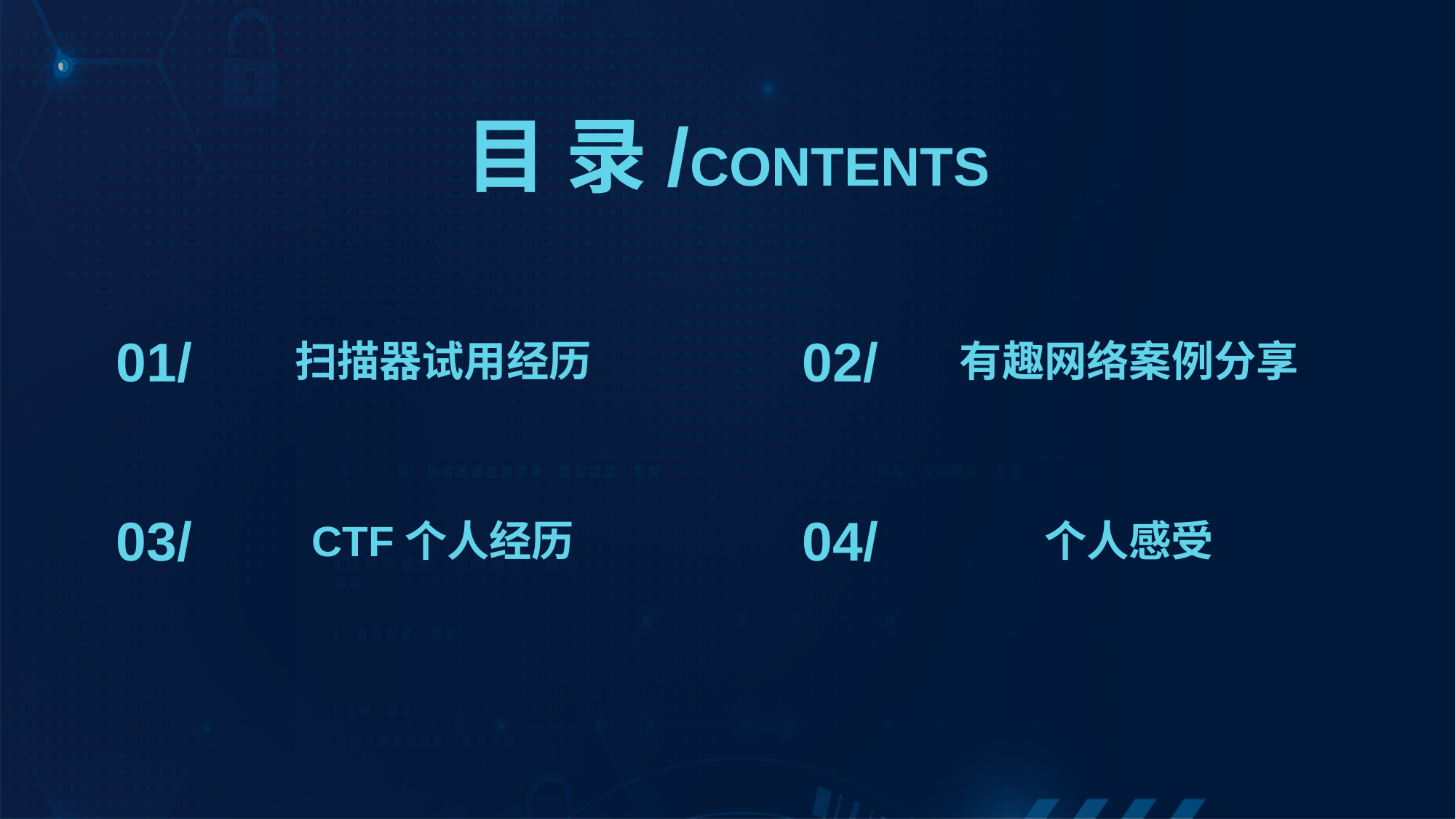

目 录/CONTENTS
01/
02/
扫描器试用经历
有趣网络案例分享
03/
04/
CTF个人经历
个人感受